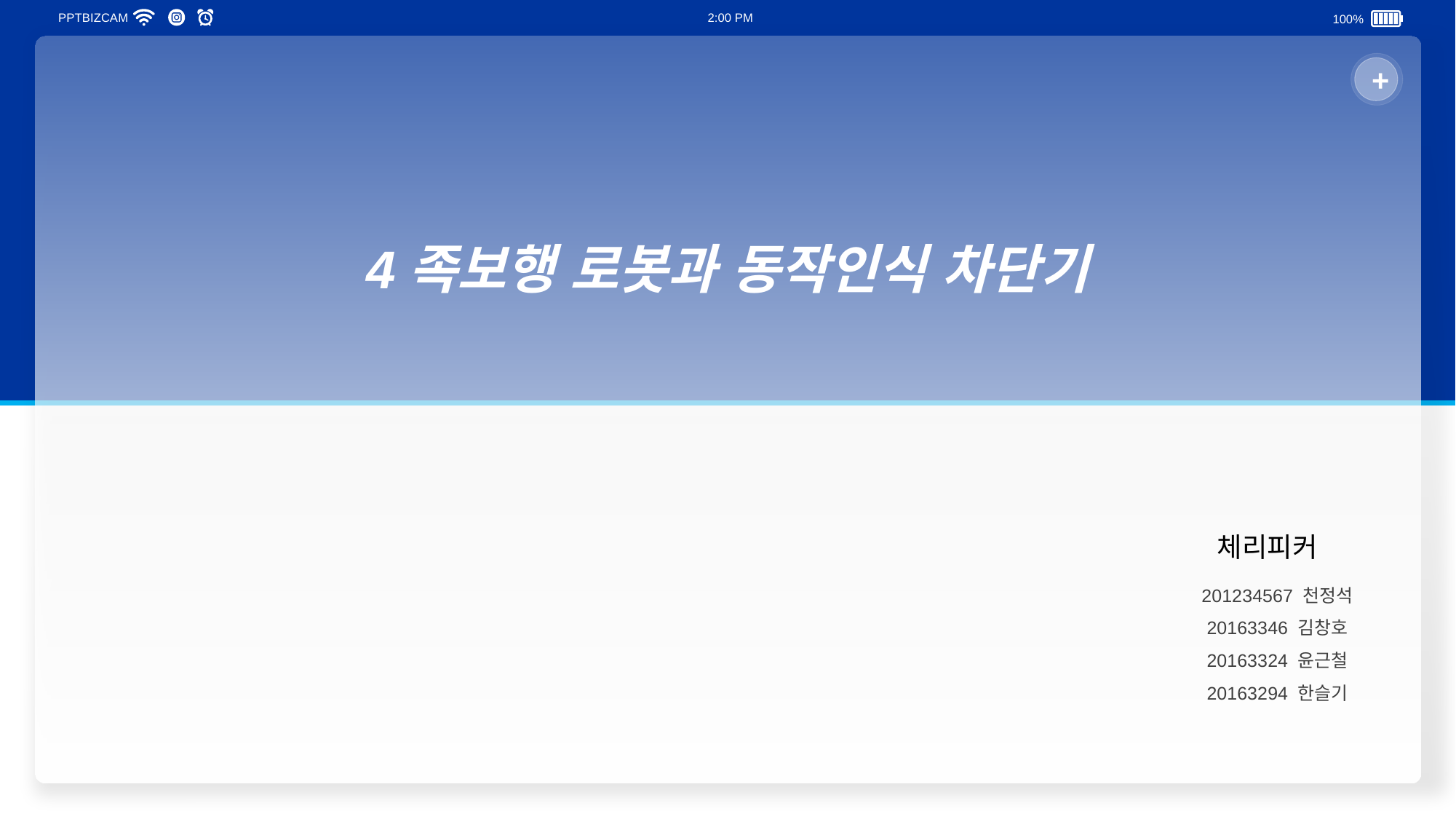

PPTBIZCAM
2:00 PM
100%

+
4족보행 로봇과 동작인식 차단기

체리피커
201234567 천정석
20163346 김창호
20163324 윤근철
20163294 한슬기